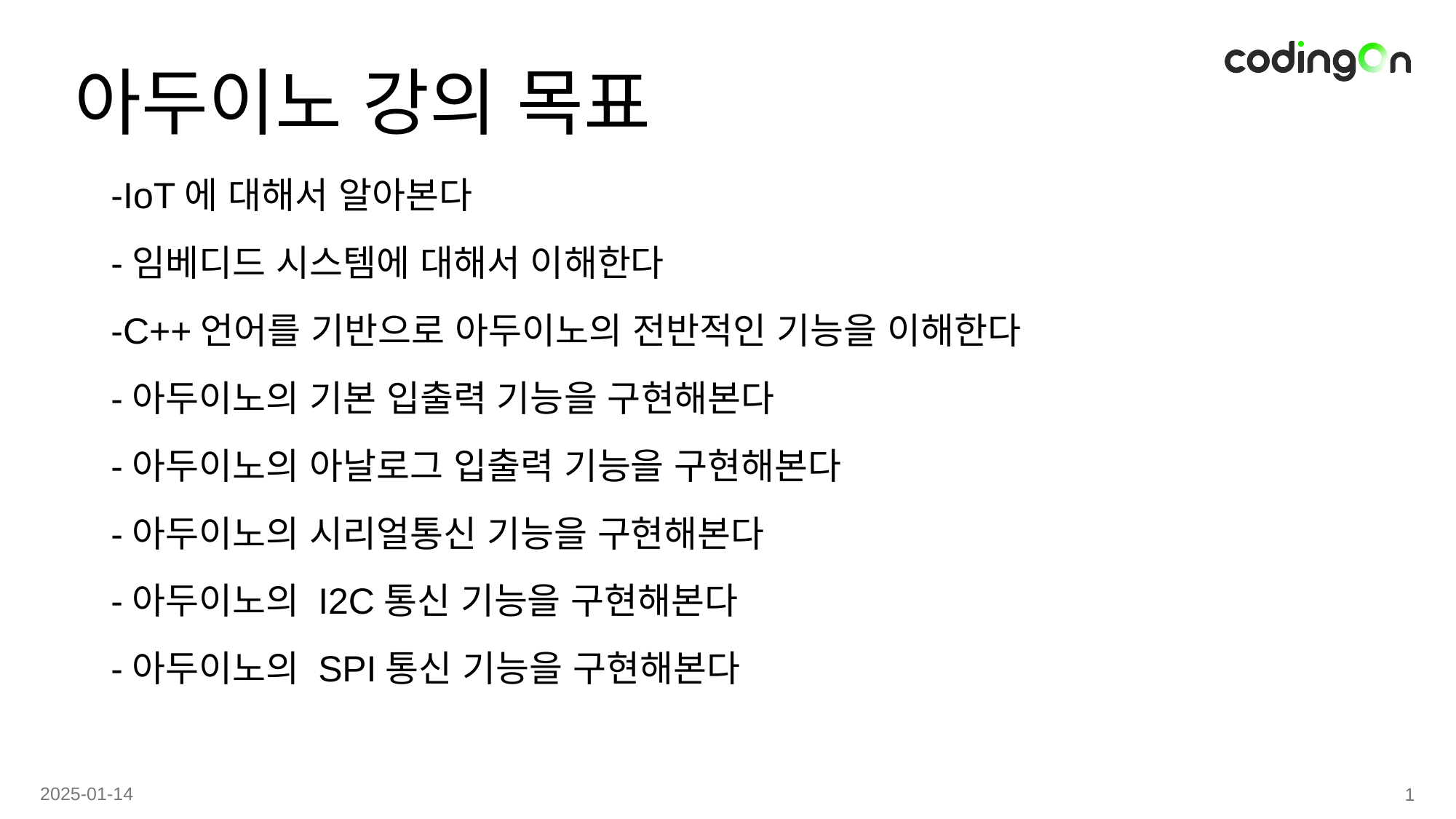

# 아두이노 강의 목표
-IoT에 대해서 알아본다
-임베디드 시스템에 대해서 이해한다
-C++언어를 기반으로 아두이노의 전반적인 기능을 이해한다
-아두이노의 기본 입출력 기능을 구현해본다
-아두이노의 아날로그 입출력 기능을 구현해본다
-아두이노의 시리얼통신 기능을 구현해본다
-아두이노의 I2C통신 기능을 구현해본다
-아두이노의 SPI통신 기능을 구현해본다
2025-01-14
1